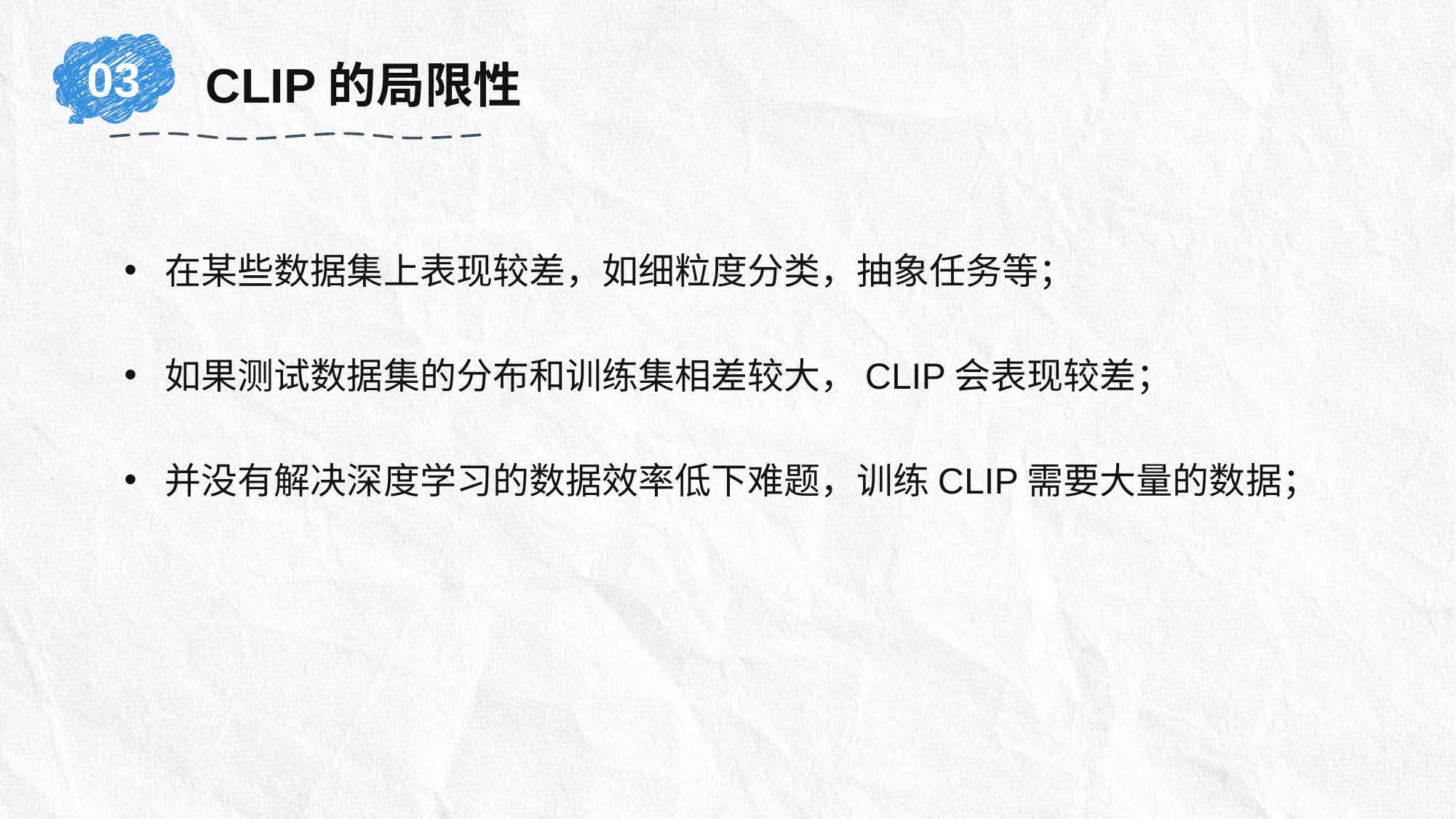

03
CLIP的局限性

在某些数据集上表现较差，如细粒度分类，抽象任务等；

如果测试数据集的分布和训练集相差较大，CLIP会表现较差；

并没有解决深度学习的数据效率低下难题，训练CLIP需要大量的数据；